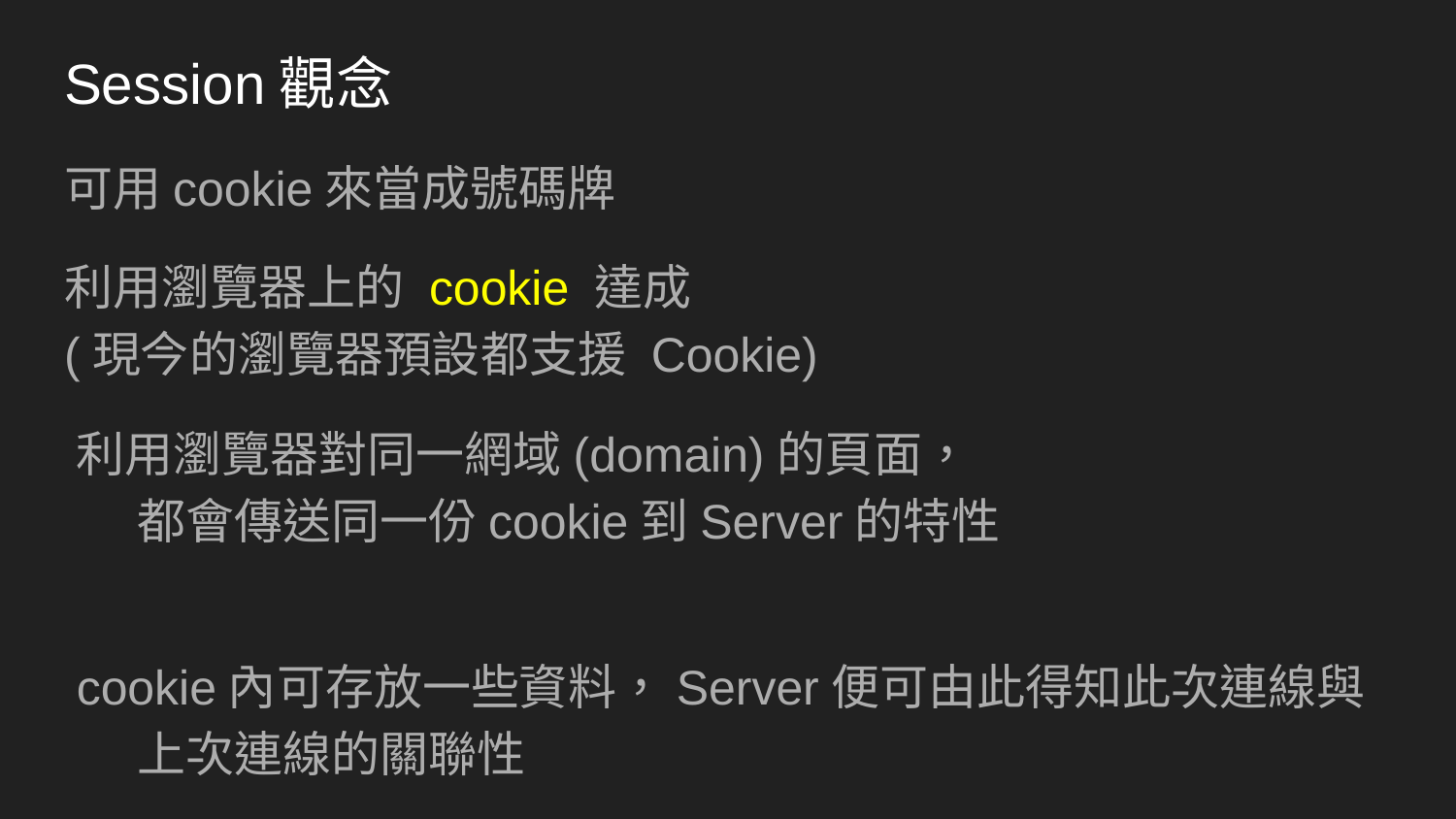

# Session觀念

可用cookie來當成號碼牌
利用瀏覽器上的 cookie 達成
(現今的瀏覽器預設都支援 Cookie)
利用瀏覽器對同一網域(domain)的頁面，
都會傳送同一份cookie到Server的特性
cookie內可存放一些資料，Server便可由此得知此次連線與上次連線的關聯性